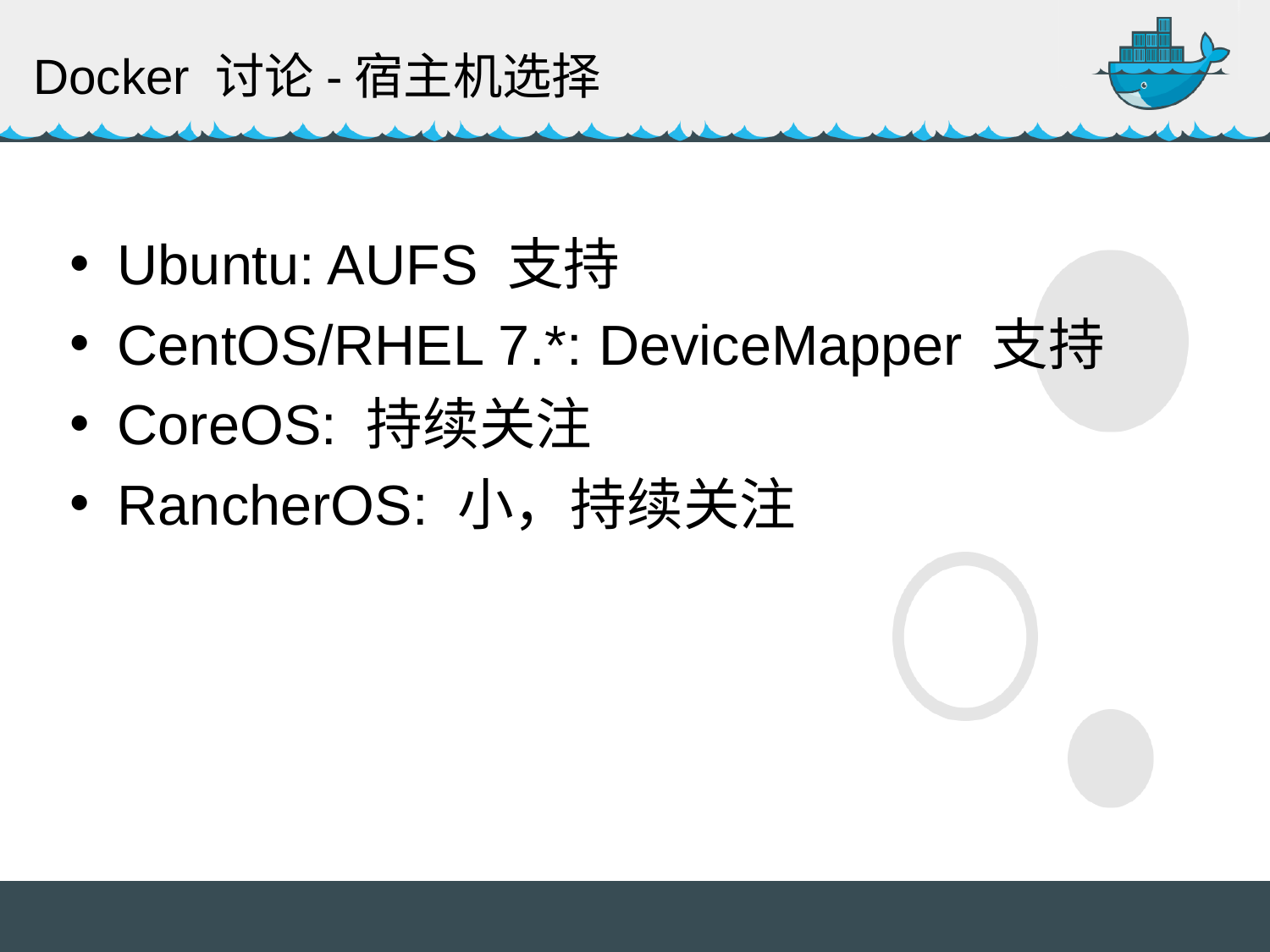

Docker 讨论-宿主机选择
Ubuntu: AUFS 支持
CentOS/RHEL 7.*: DeviceMapper 支持
CoreOS: 持续关注
RancherOS: 小，持续关注